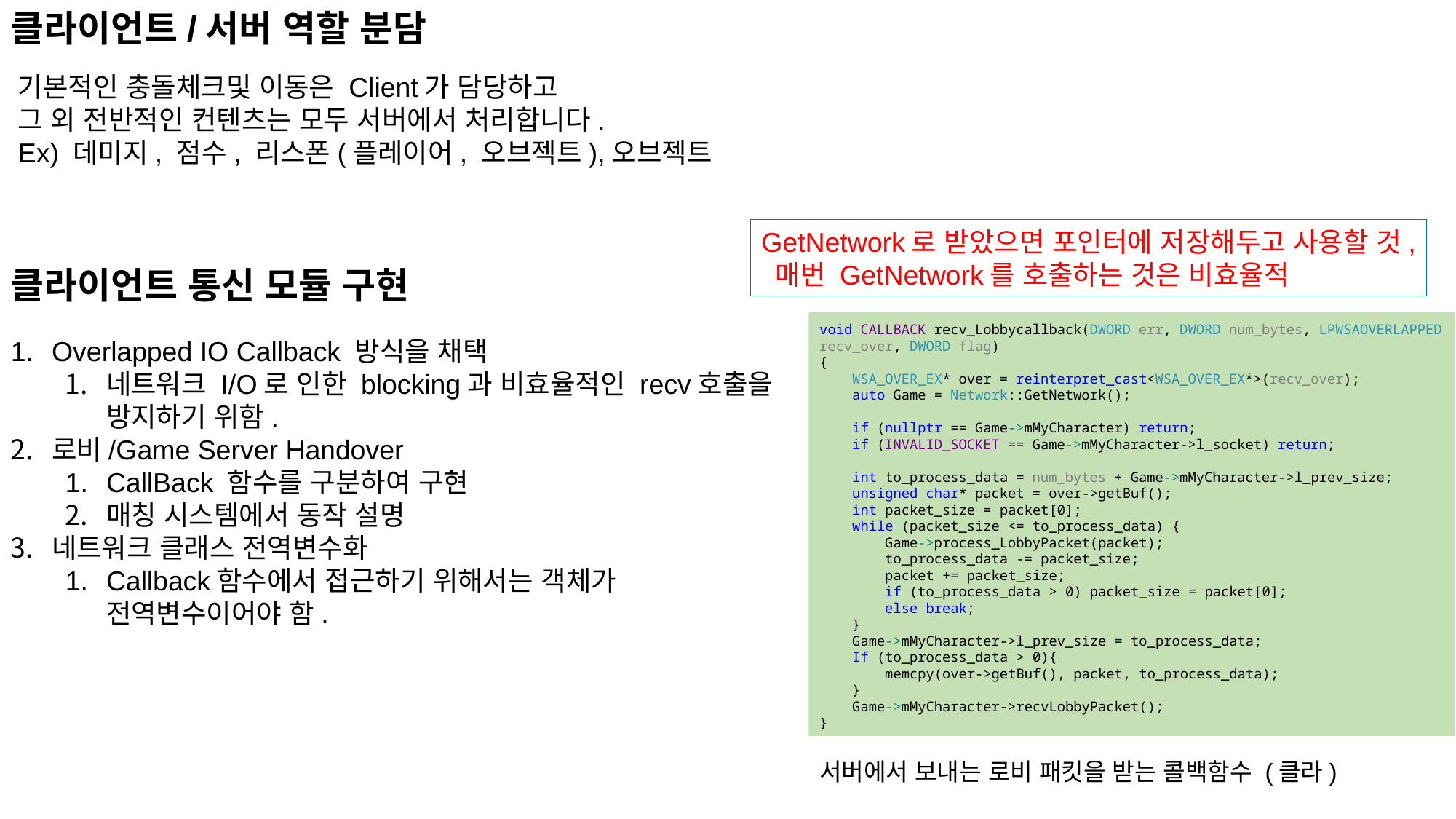

클라이언트/서버 역할 분담
기본적인 충돌체크및 이동은 Client가 담당하고
그 외 전반적인 컨텐츠는 모두 서버에서 처리합니다.
Ex) 데미지, 점수, 리스폰(플레이어, 오브젝트),오브젝트
GetNetwork로 받았으면 포인터에 저장해두고 사용할 것,
 매번 GetNetwork를 호출하는 것은 비효율적
클라이언트 통신 모듈 구현

void CALLBACK recv_Lobbycallback(DWORD err, DWORD num_bytes, LPWSAOVERLAPPED recv_over, DWORD flag)
{
    WSA_OVER_EX* over = reinterpret_cast<WSA_OVER_EX*>(recv_over);
    auto Game = Network::GetNetwork();

    if (nullptr == Game->mMyCharacter) return;
    if (INVALID_SOCKET == Game->mMyCharacter->l_socket) return;

    int to_process_data = num_bytes + Game->mMyCharacter->l_prev_size;
    unsigned char* packet = over->getBuf();
    int packet_size = packet[0];
    while (packet_size <= to_process_data) {
        Game->process_LobbyPacket(packet);
        to_process_data -= packet_size;
        packet += packet_size;
        if (to_process_data > 0) packet_size = packet[0];
        else break;
    }
    Game->mMyCharacter->l_prev_size = to_process_data;
    If (to_process_data > 0){
        memcpy(over->getBuf(), packet, to_process_data);
    }
    Game->mMyCharacter->recvLobbyPacket();
}
Overlapped IO Callback 방식을 채택
네트워크 I/O로 인한 blocking과 비효율적인 recv호출을 방지하기 위함.
로비/Game Server Handover
CallBack 함수를 구분하여 구현
매칭 시스템에서 동작 설명
네트워크 클래스 전역변수화
Callback함수에서 접근하기 위해서는 객체가 전역변수이어야 함.
서버에서 보내는 로비 패킷을 받는 콜백함수 (클라)